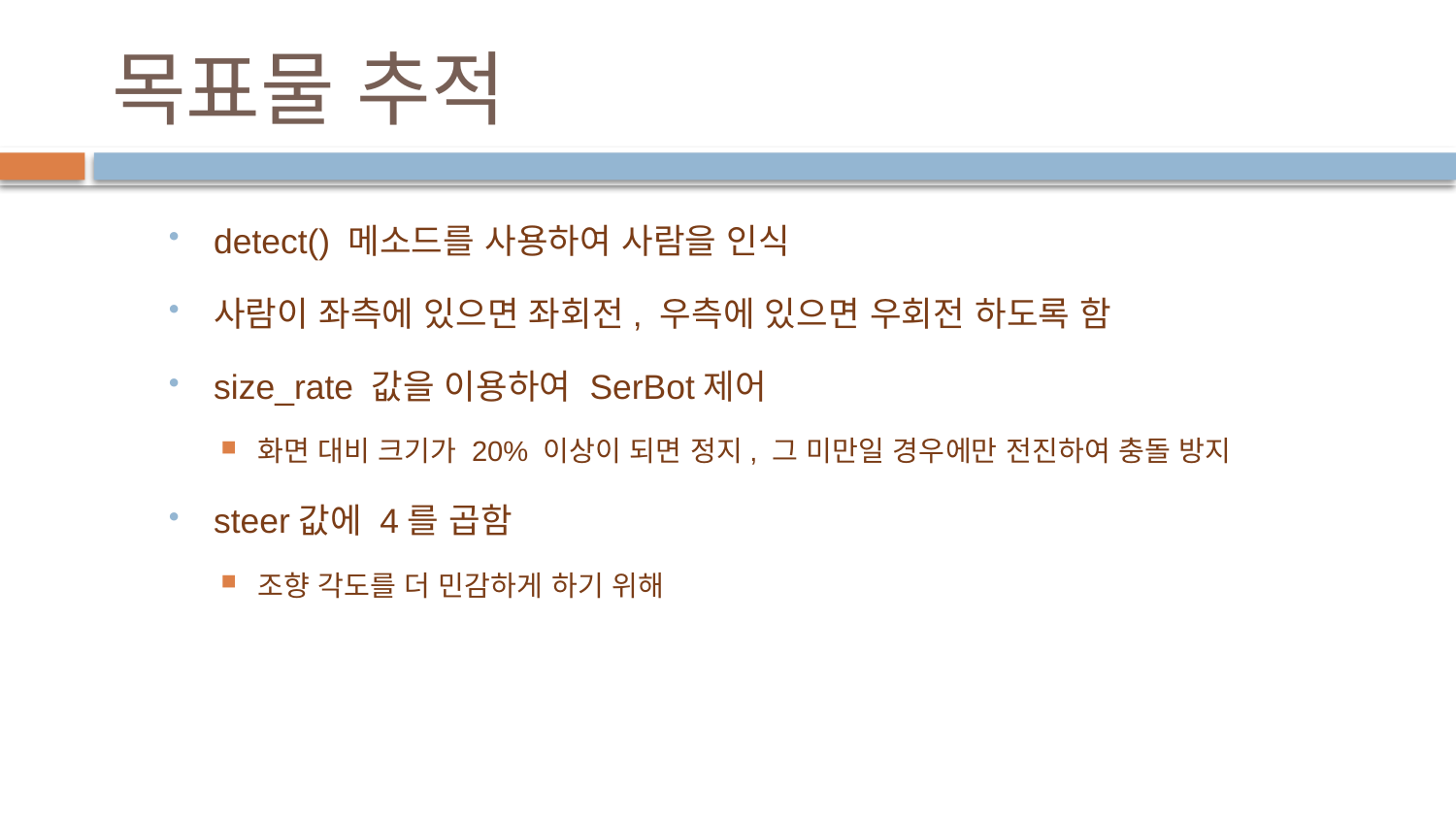

# 목표물 추적
detect() 메소드를 사용하여 사람을 인식
사람이 좌측에 있으면 좌회전, 우측에 있으면 우회전 하도록 함
size_rate 값을 이용하여 SerBot제어
화면 대비 크기가 20% 이상이 되면 정지, 그 미만일 경우에만 전진하여 충돌 방지
steer값에 4를 곱함
조향 각도를 더 민감하게 하기 위해